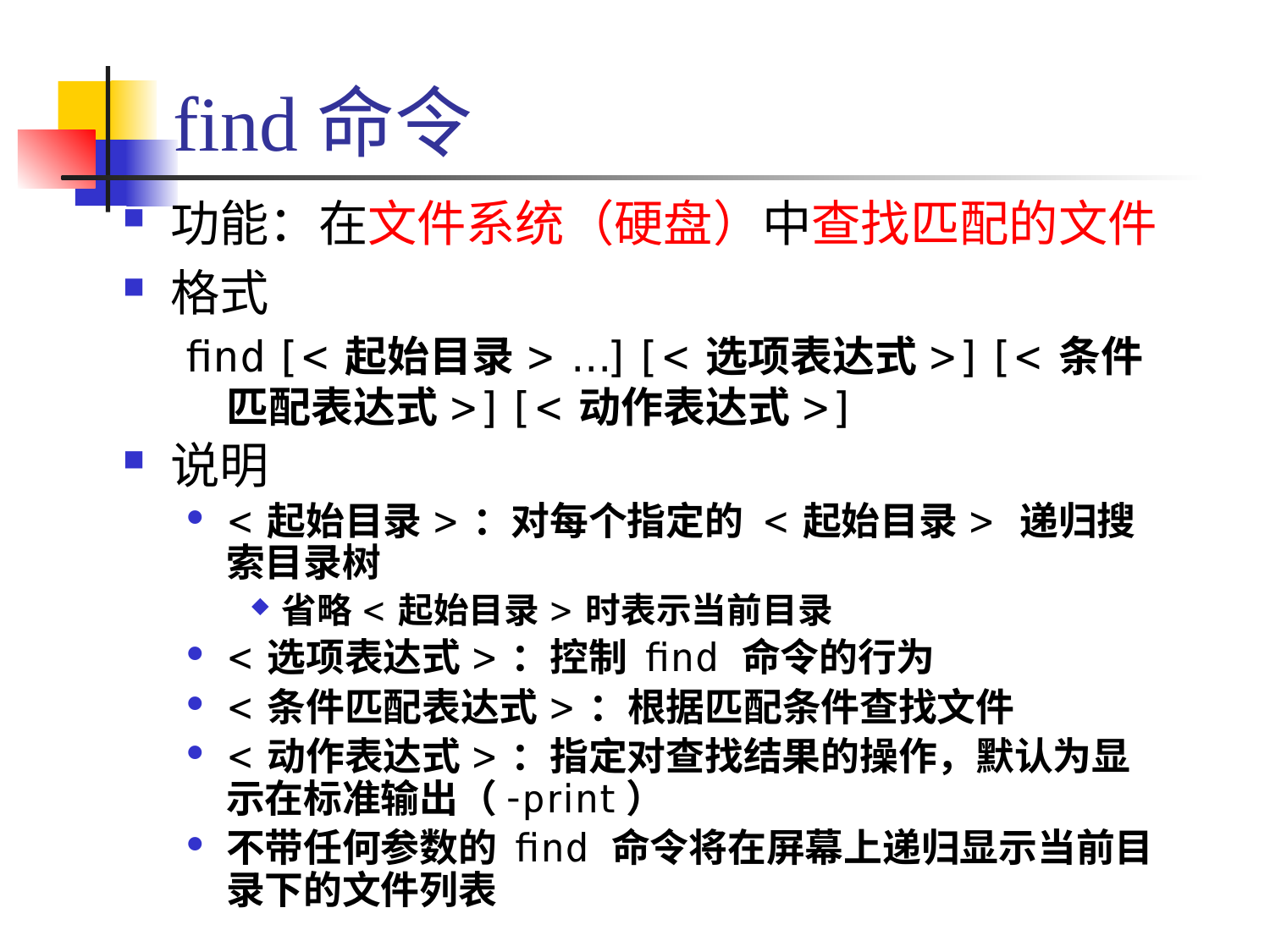

# find命令
功能：在文件系统（硬盘）中查找匹配的文件
格式
find [<起始目录> ...] [<选项表达式>] [<条件匹配表达式>] [<动作表达式>]
说明
<起始目录>：对每个指定的 <起始目录> 递归搜索目录树
省略<起始目录>时表示当前目录
<选项表达式>：控制 find 命令的行为
<条件匹配表达式>：根据匹配条件查找文件
<动作表达式>：指定对查找结果的操作，默认为显示在标准输出（-print）
不带任何参数的 find 命令将在屏幕上递归显示当前目录下的文件列表